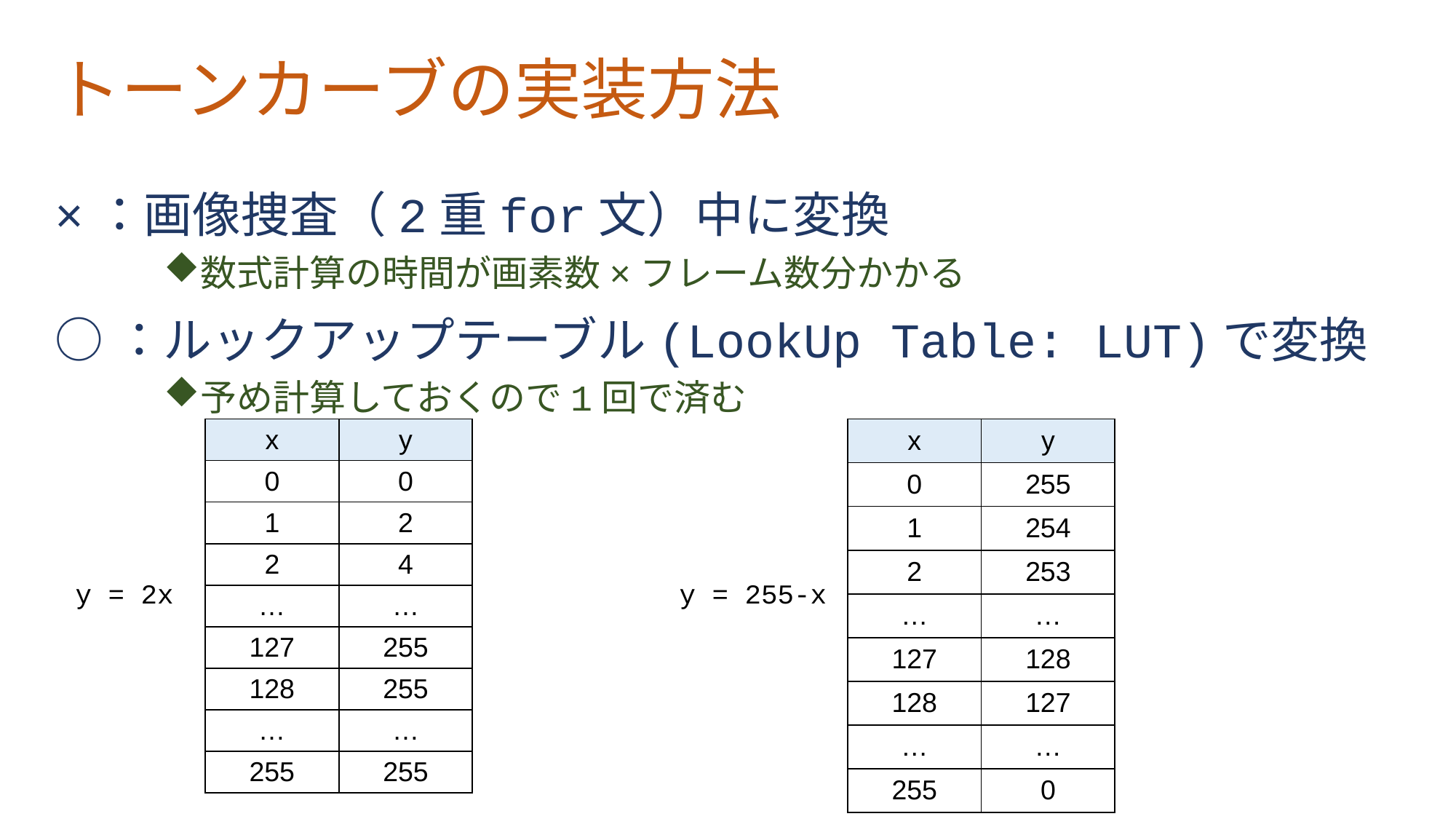

# トーンカーブの実装方法
×：画像捜査（2重for文）中に変換
数式計算の時間が画素数×フレーム数分かかる
○：ルックアップテーブル(LookUp Table: LUT)で変換
予め計算しておくので1回で済む
| x | y |
| --- | --- |
| 0 | 0 |
| 1 | 2 |
| 2 | 4 |
| … | … |
| 127 | 255 |
| 128 | 255 |
| … | … |
| 255 | 255 |
| x | y |
| --- | --- |
| 0 | 255 |
| 1 | 254 |
| 2 | 253 |
| … | … |
| 127 | 128 |
| 128 | 127 |
| … | … |
| 255 | 0 |
y = 2x
y = 255-x